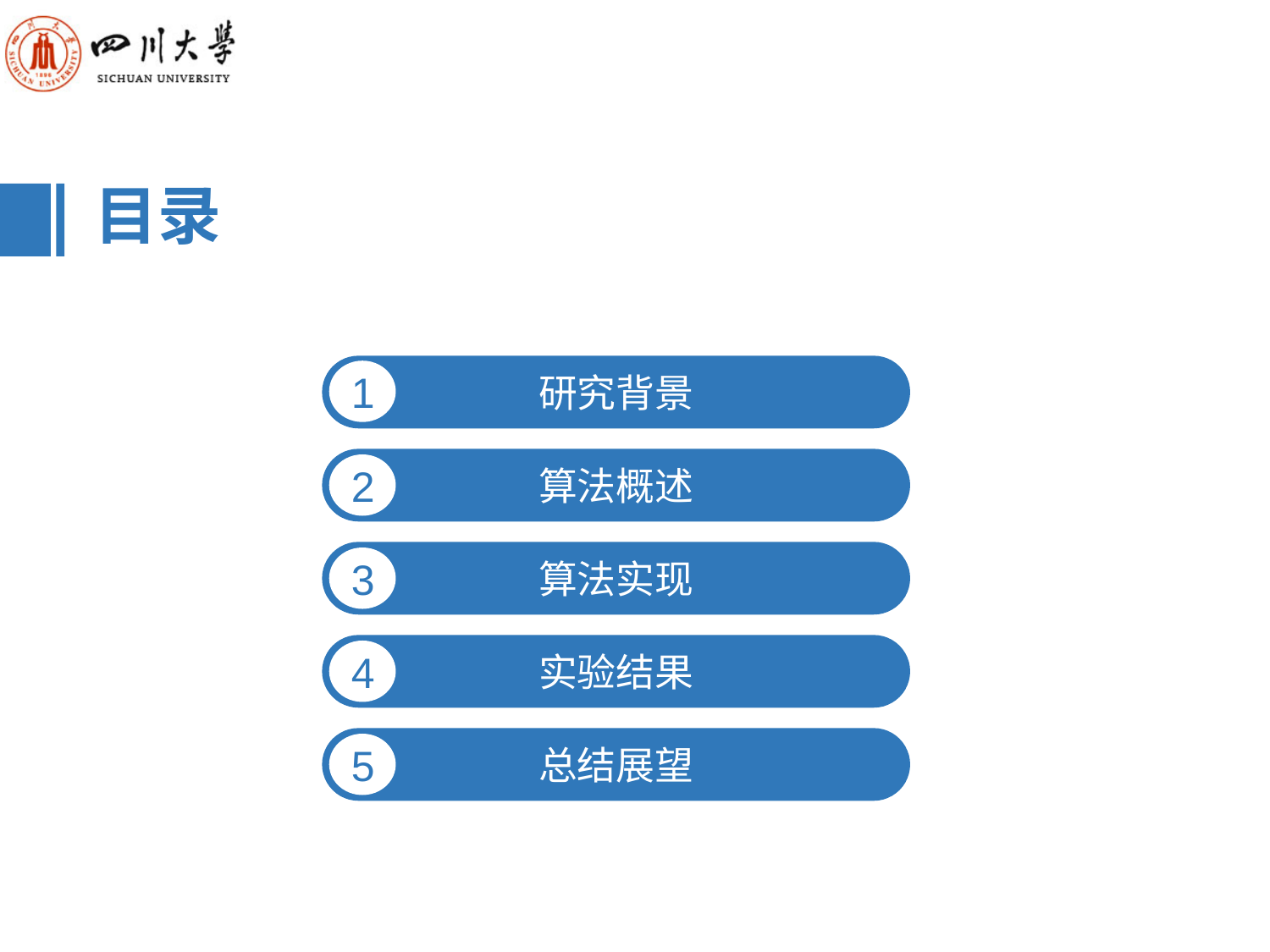

目录

研究背景
1
算法概述
2
算法实现
3
实验结果
4
总结展望
5